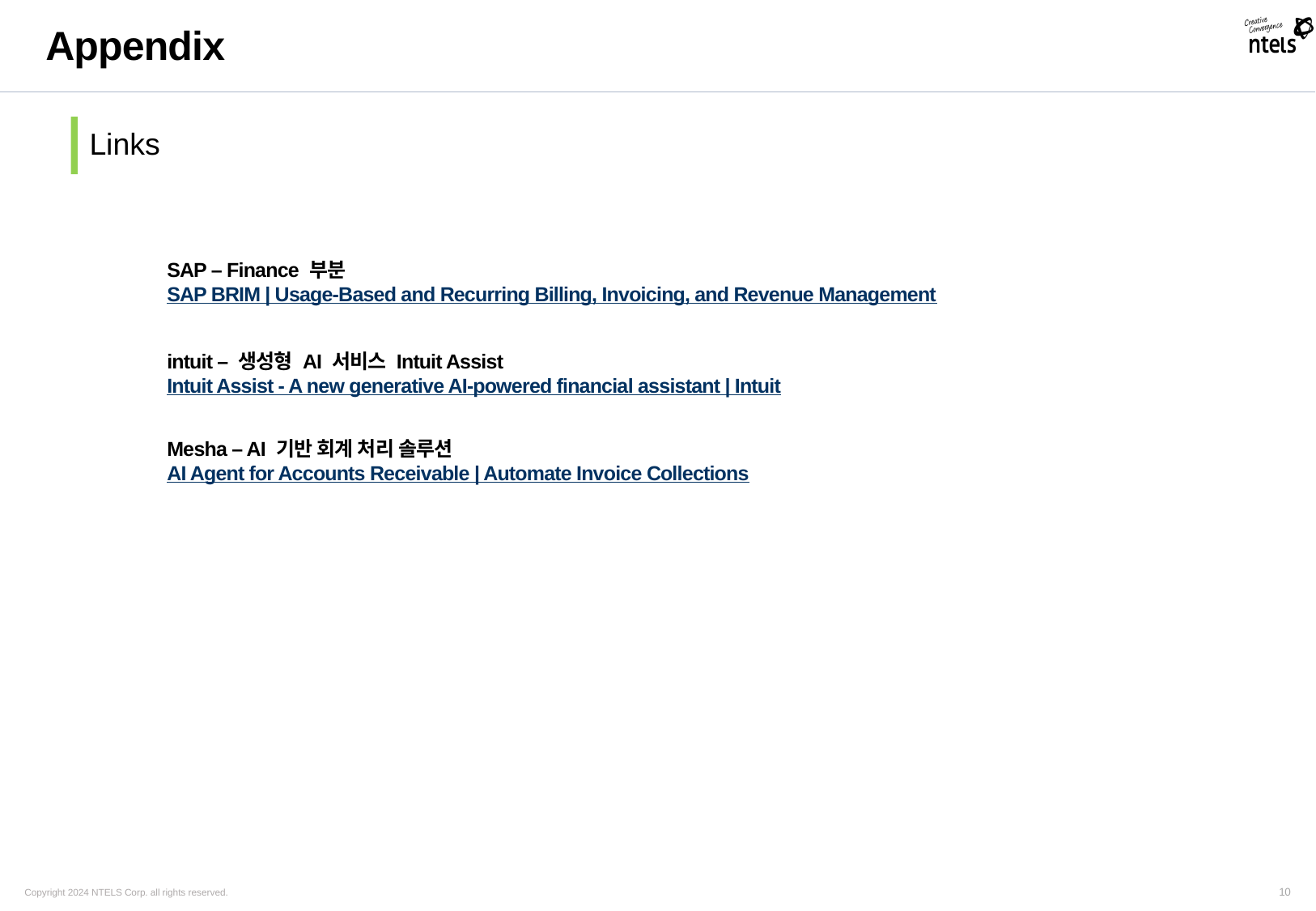

Appendix

Links
SAP – Finance 부분
SAP BRIM | Usage-Based and Recurring Billing, Invoicing, and Revenue Management
intuit – 생성형 AI 서비스 Intuit Assist
Intuit Assist - A new generative AI-powered financial assistant | Intuit
Mesha – AI 기반 회계 처리 솔루션
AI Agent for Accounts Receivable | Automate Invoice Collections